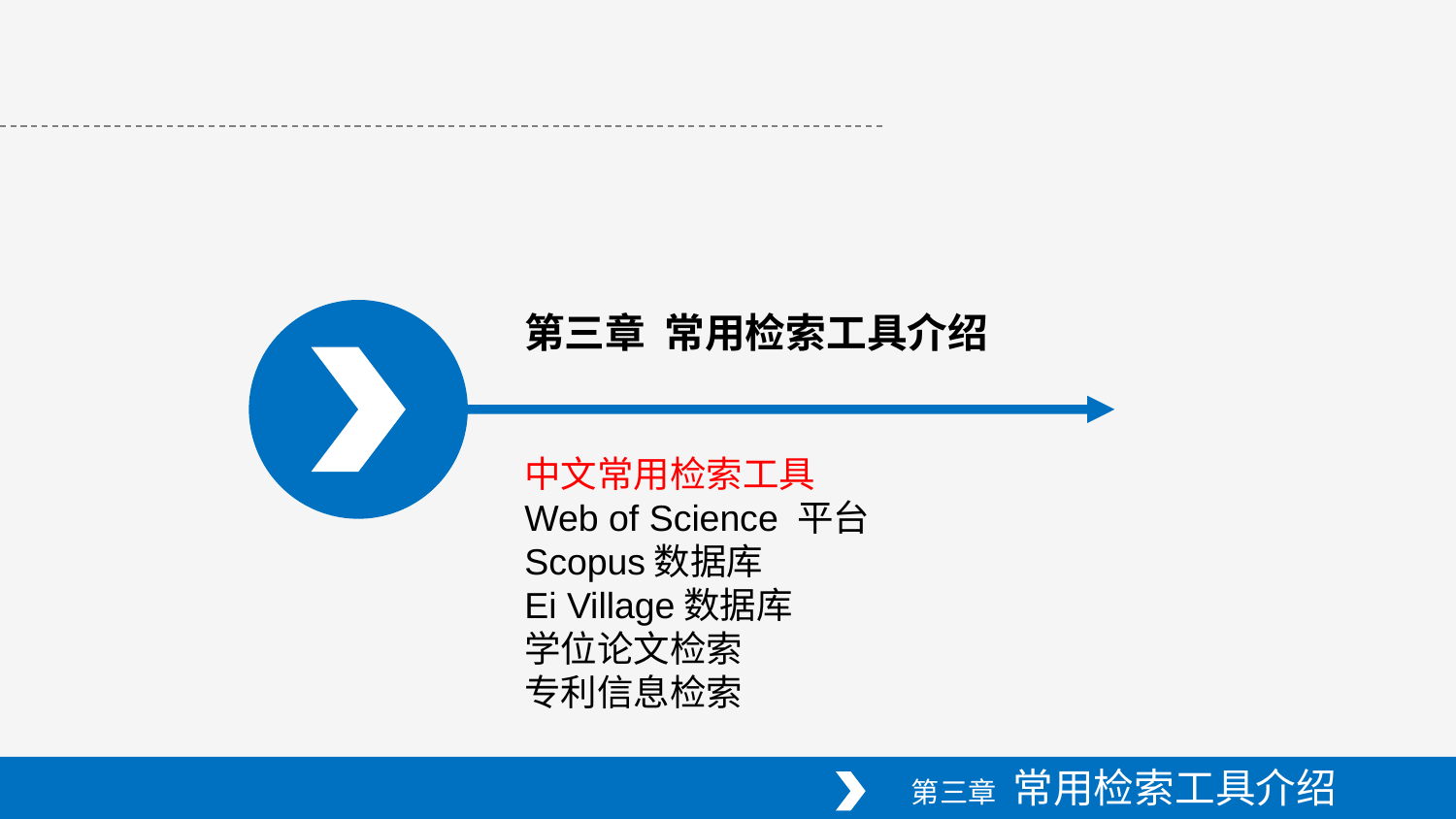

第三章  常用检索工具介绍

中文常用检索工具
Web of Science 平台
Scopus数据库
Ei Village数据库
学位论文检索
专利信息检索